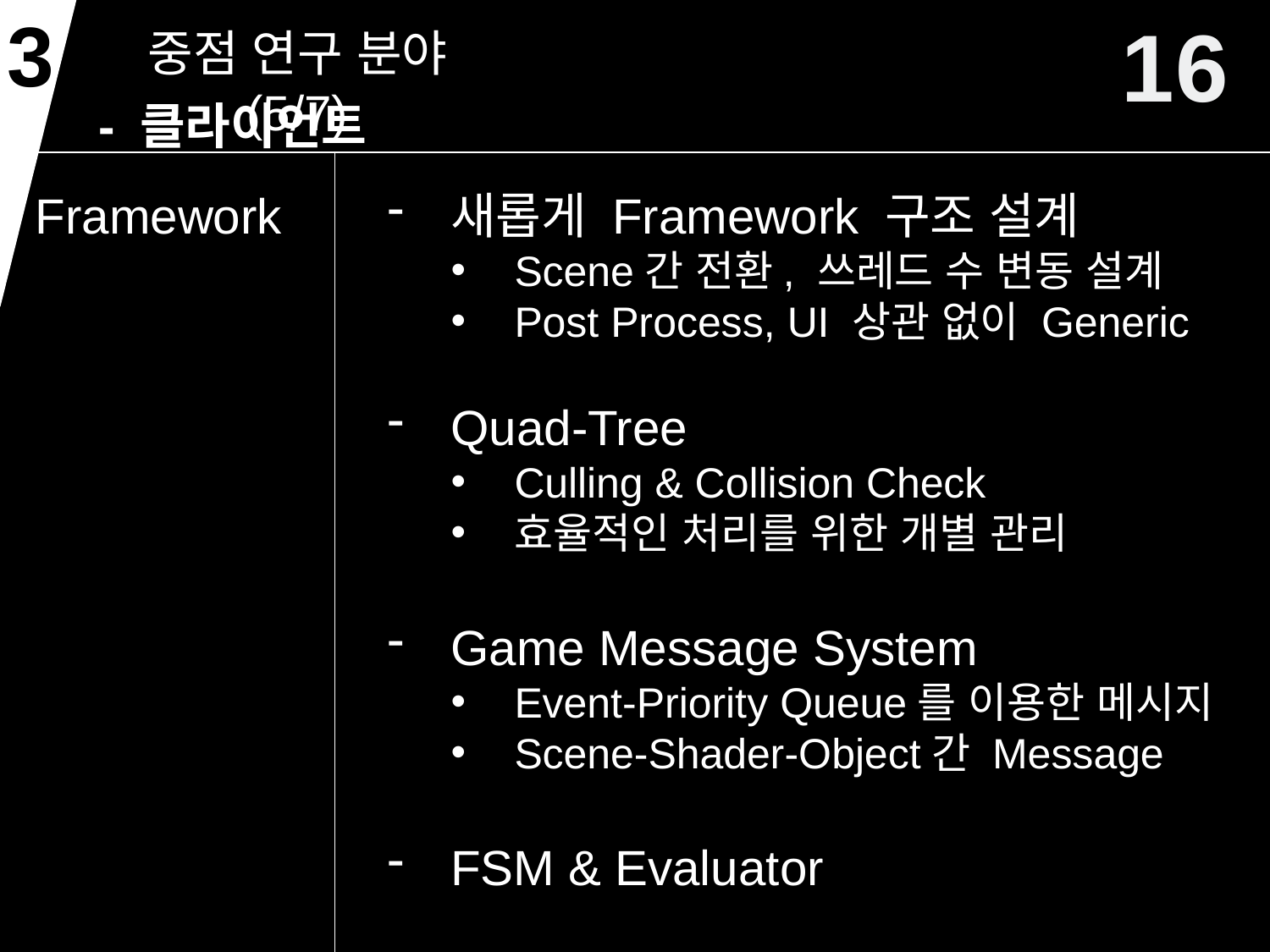

16
3
중점 연구 분야 (5/7)
- 클라이언트

Framework
새롭게 Framework 구조 설계
Scene간 전환, 쓰레드 수 변동 설계
Post Process, UI 상관 없이 Generic

Quad-Tree
Culling & Collision Check
효율적인 처리를 위한 개별 관리

Game Message System
Event-Priority Queue를 이용한 메시지
Scene-Shader-Object간 Message

FSM & Evaluator